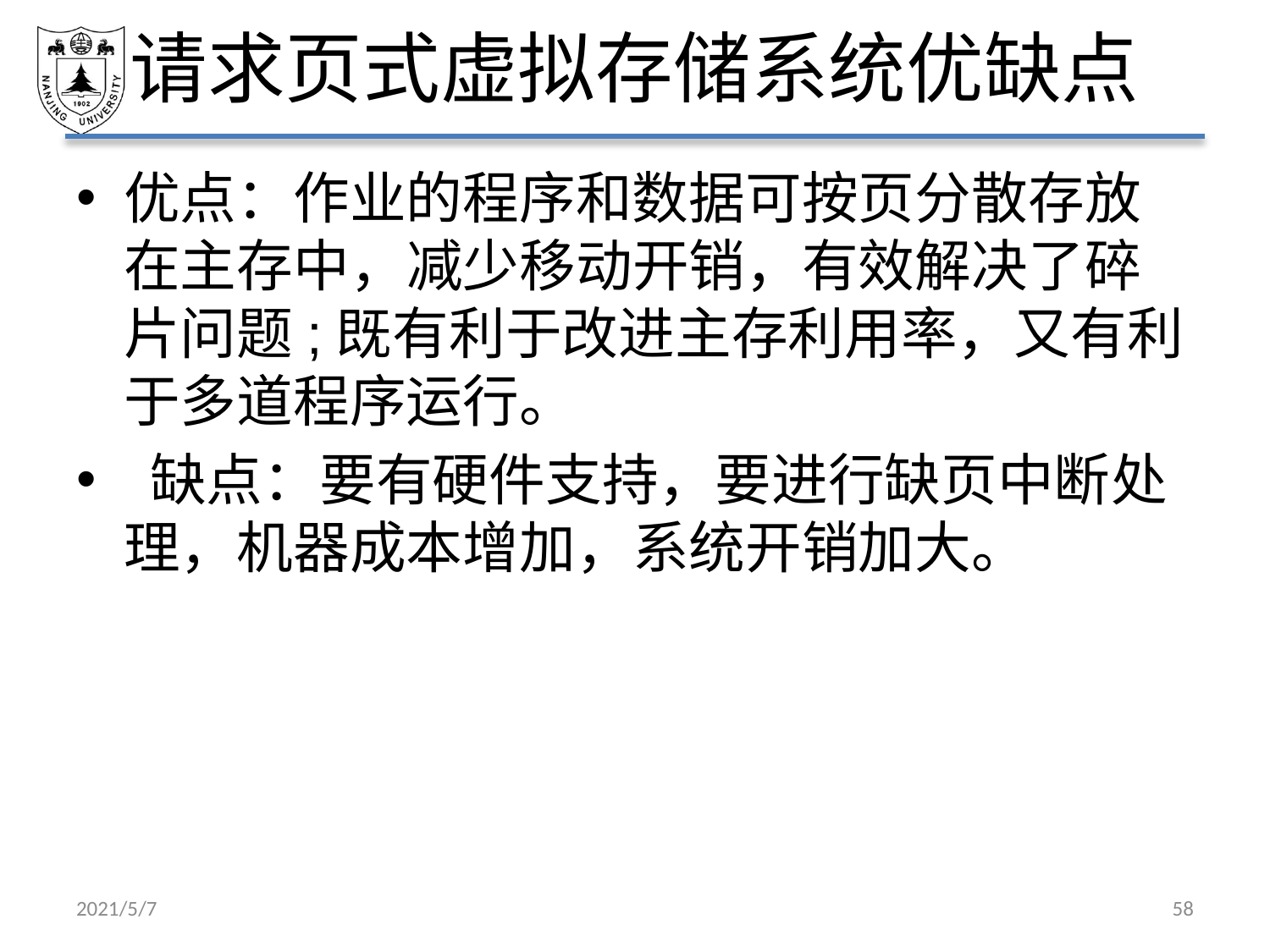

# 请求页式虚拟存储系统优缺点
优点：作业的程序和数据可按页分散存放在主存中，减少移动开销，有效解决了碎片问题;既有利于改进主存利用率，又有利于多道程序运行。
 缺点：要有硬件支持，要进行缺页中断处理，机器成本增加，系统开销加大。

2021/5/7
58